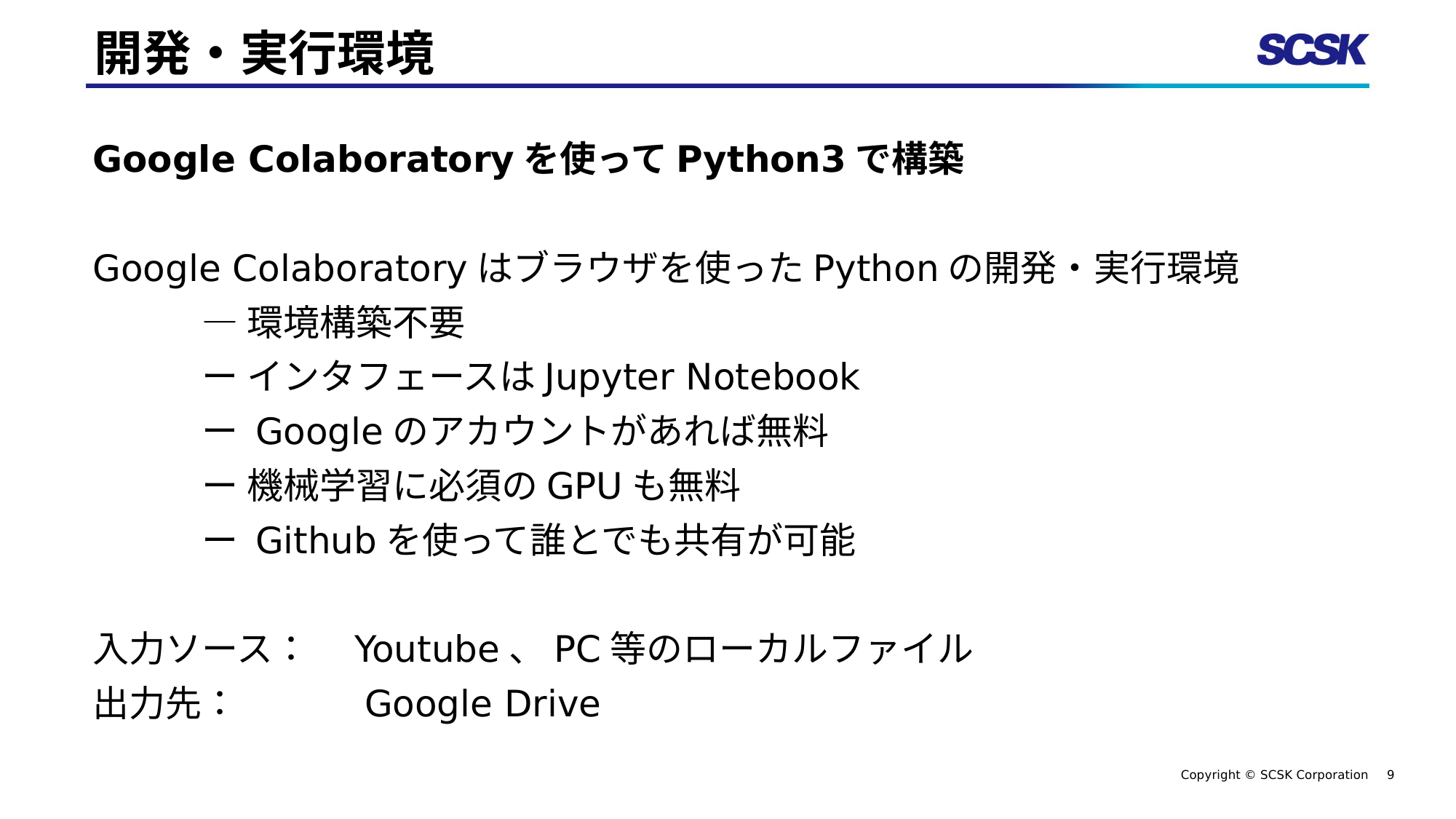

# 開発・実行環境
Google Colaboratoryを使ってPython3で構築

Google Colaboratoryはブラウザを使ったPythonの開発・実行環境
　　　― 環境構築不要
　　　ー インタフェースはJupyter Notebook
　　　ー Googleのアカウントがあれば無料
　　　ー 機械学習に必須のGPUも無料
　　　ー Githubを使って誰とでも共有が可能

入力ソース：　Youtube、PC等のローカルファイル
出力先：　　　 Google Drive